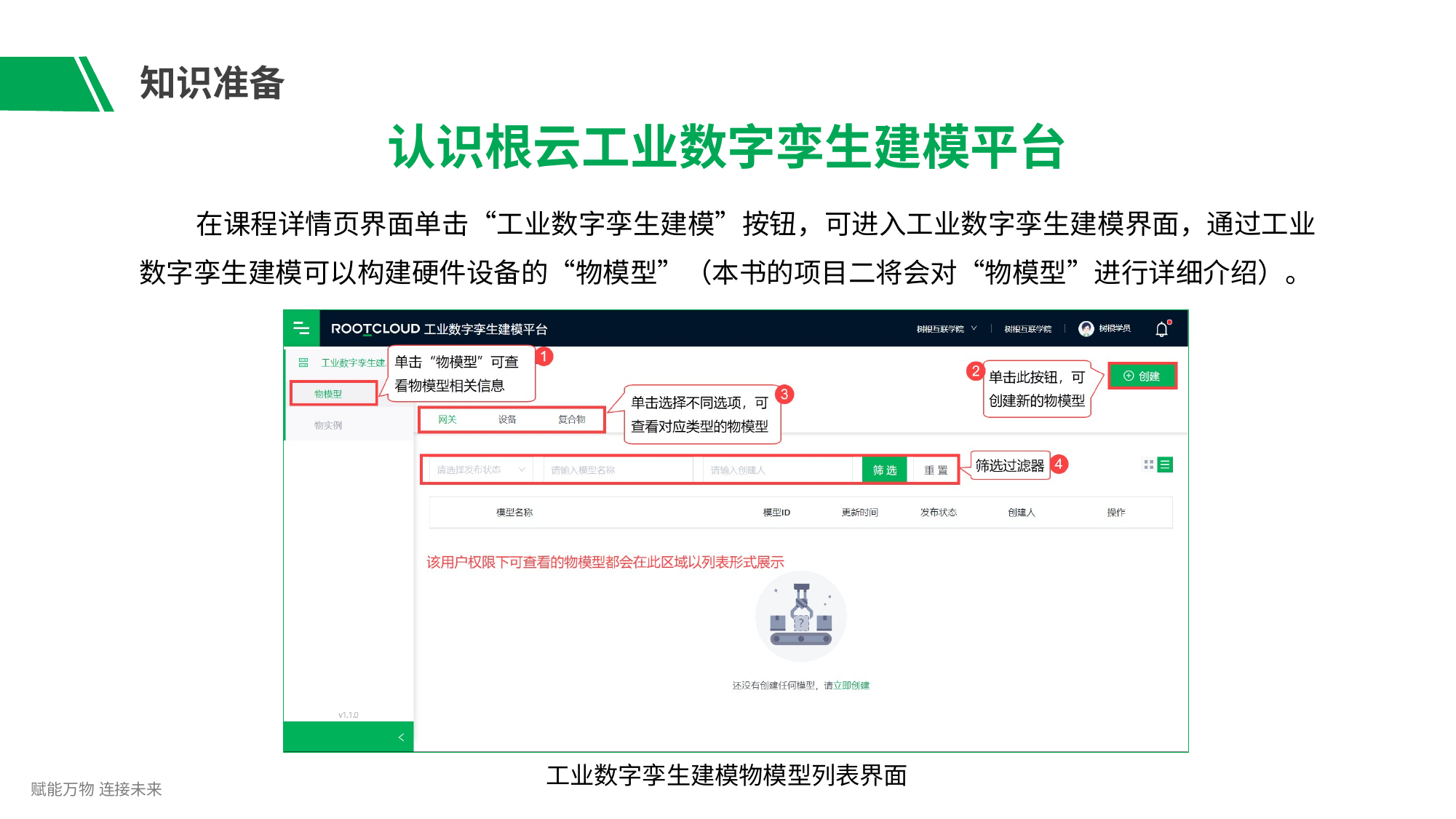

# 知识准备
认识根云工业数字孪生建模平台
在课程详情页界面单击“工业数字孪生建模”按钮，可进入工业数字孪生建模界面，通过工业 数字孪生建模可以构建硬件设备的“物模型”（本书的项目二将会对“物模型”进行详细介绍）。

工业数字孪生建模物模型列表界面
赋能万物 连接未来